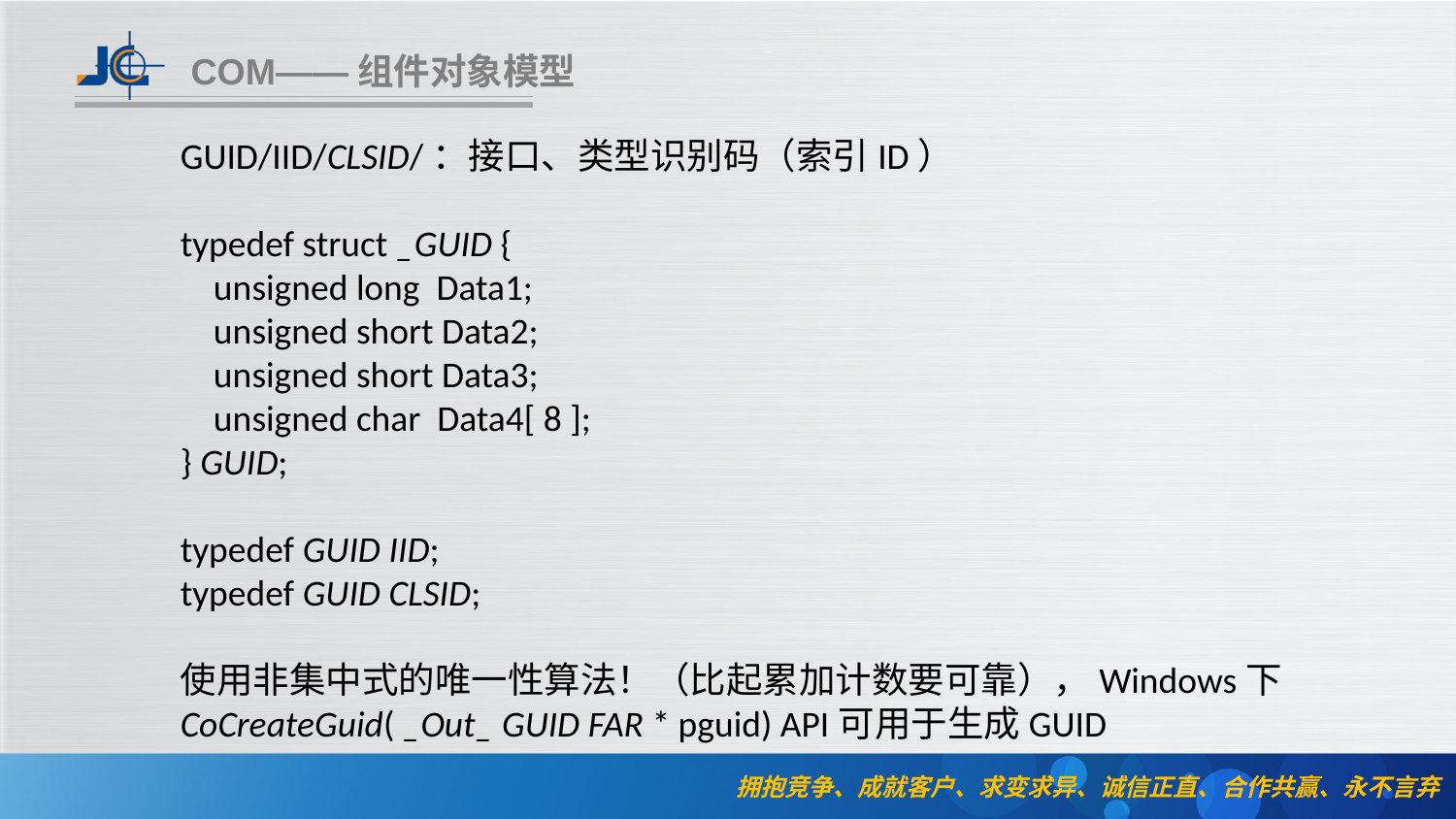

COM——组件对象模型

GUID/IID/CLSID/：接口、类型识别码（索引ID）

typedef struct _GUID {
    unsigned long  Data1;
    unsigned short Data2;
    unsigned short Data3;
    unsigned char  Data4[ 8 ];
} GUID;

typedef GUID IID;
typedef GUID CLSID;

使用非集中式的唯一性算法！（比起累加计数要可靠），Windows下CoCreateGuid( _Out_ GUID FAR * pguid) API可用于生成GUID